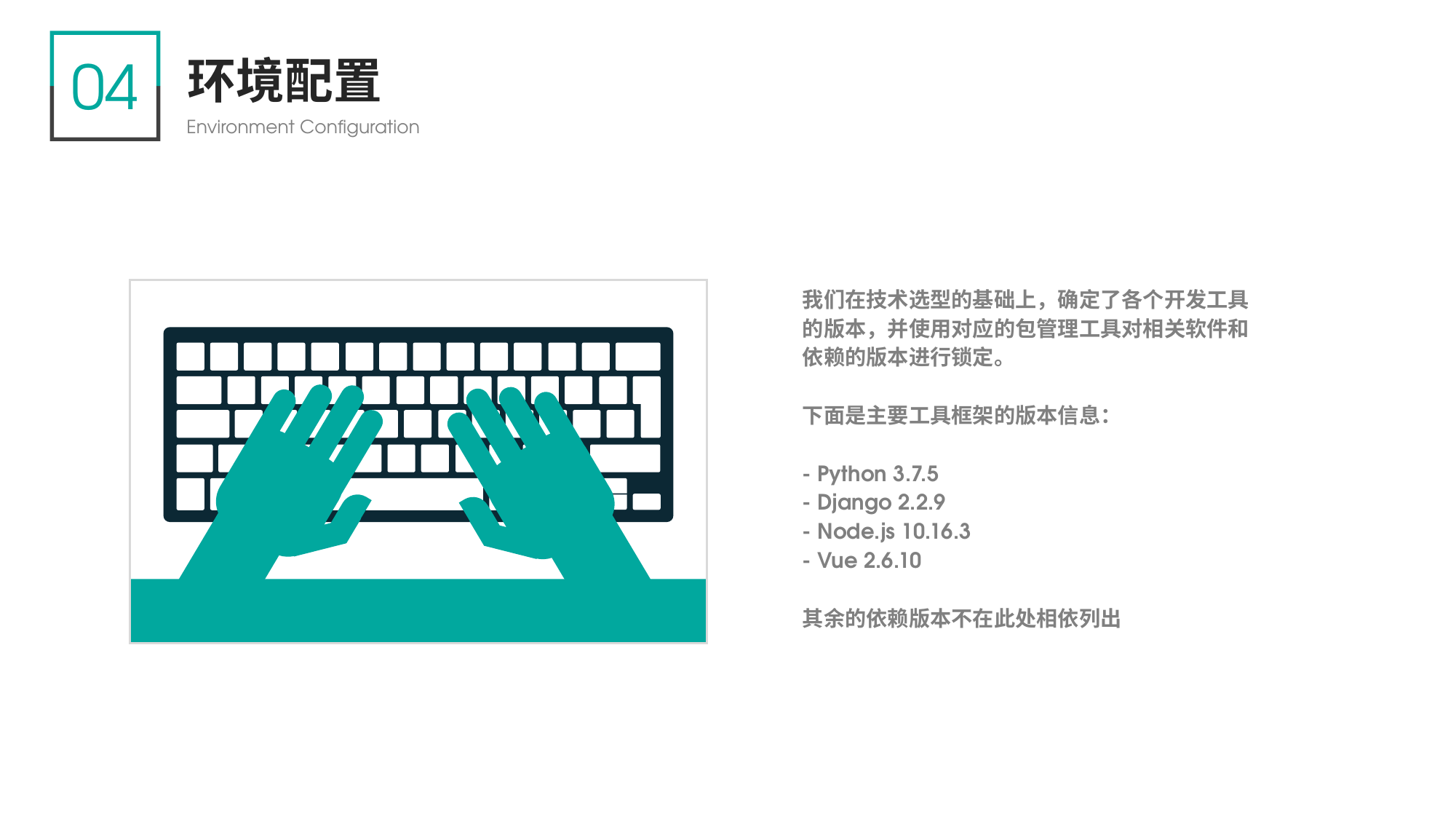

04
环境配置
Environment Configuration

我们在技术选型的基础上，确定了各个开发工具的版本，并使用对应的包管理工具对相关软件和依赖的版本进行锁定。

下面是主要工具框架的版本信息：

- Python 3.7.5
- Django 2.2.9
- Node.js 10.16.3
- Vue 2.6.10

其余的依赖版本不在此处相依列出